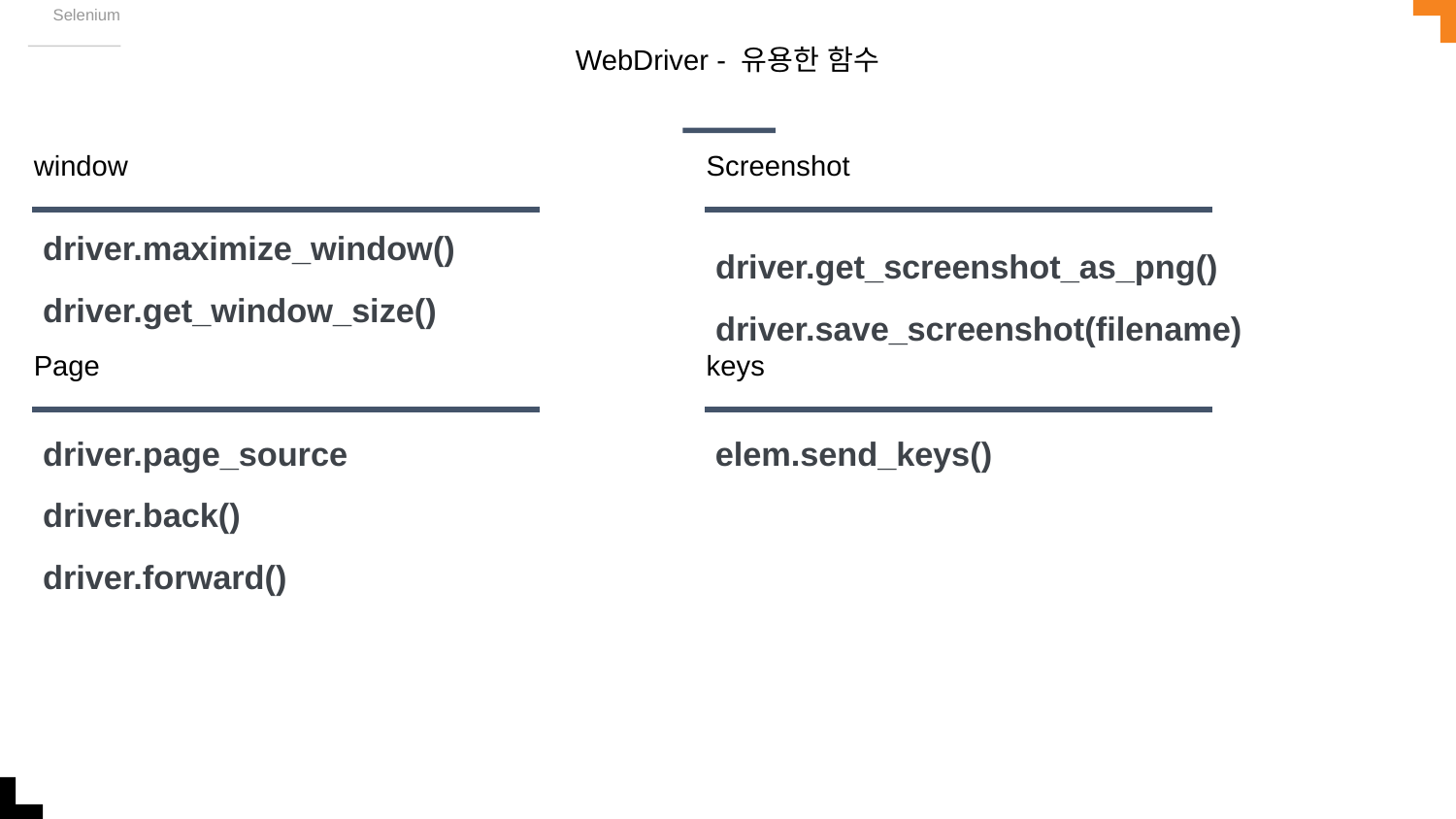

Selenium

# WebDriver - 유용한 함수
window
Screenshot
driver.maximize_window()
driver.get_window_size()
driver.get_screenshot_as_png()
driver.save_screenshot(filename)
Page
keys
driver.page_source
driver.back()
driver.forward()
elem.send_keys()